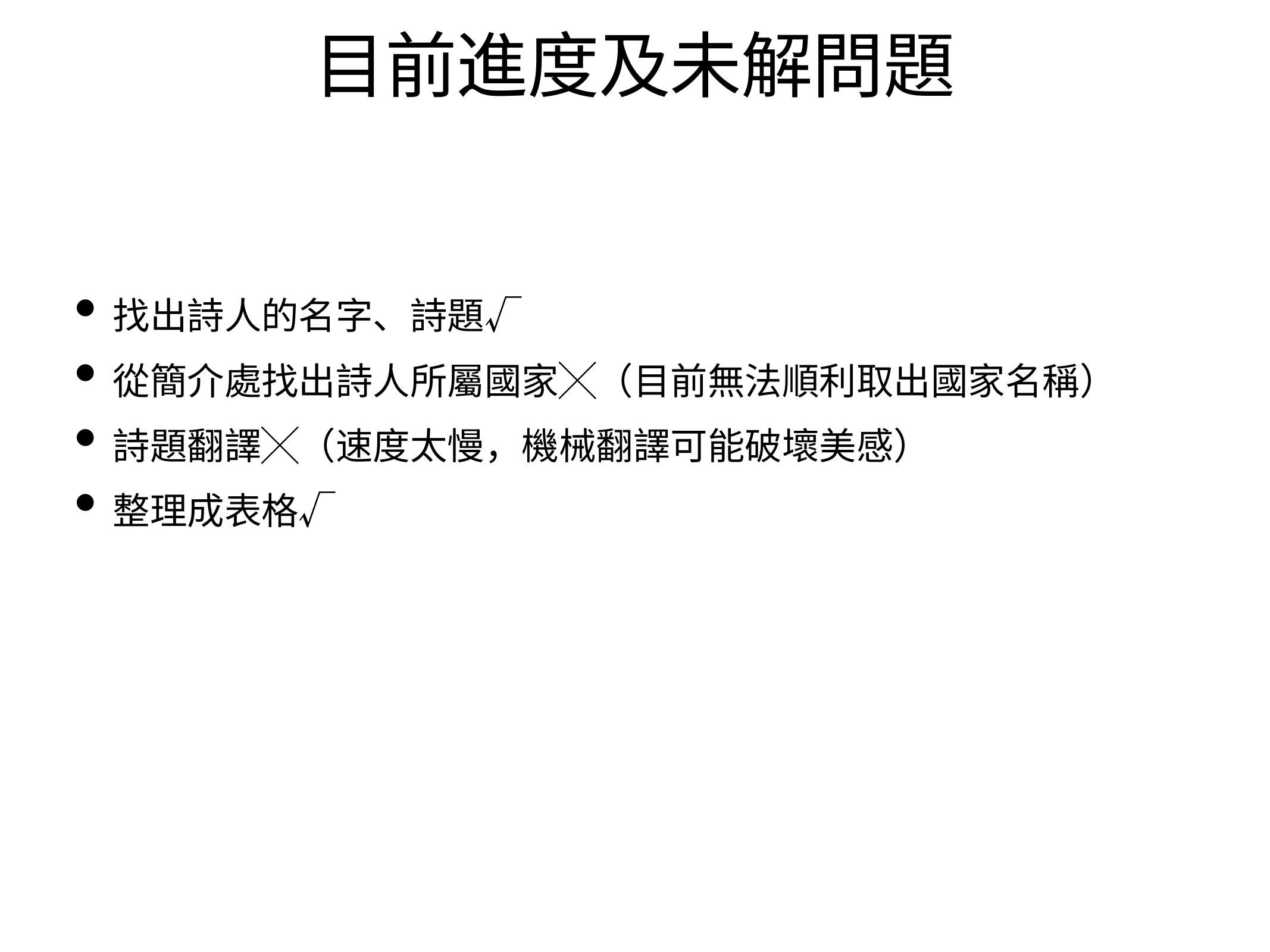

# 目前進度及未解問題
找出詩人的名字、詩題√
從簡介處找出詩人所屬國家╳（目前無法順利取出國家名稱）
詩題翻譯╳（速度太慢，機械翻譯可能破壞美感）
整理成表格√